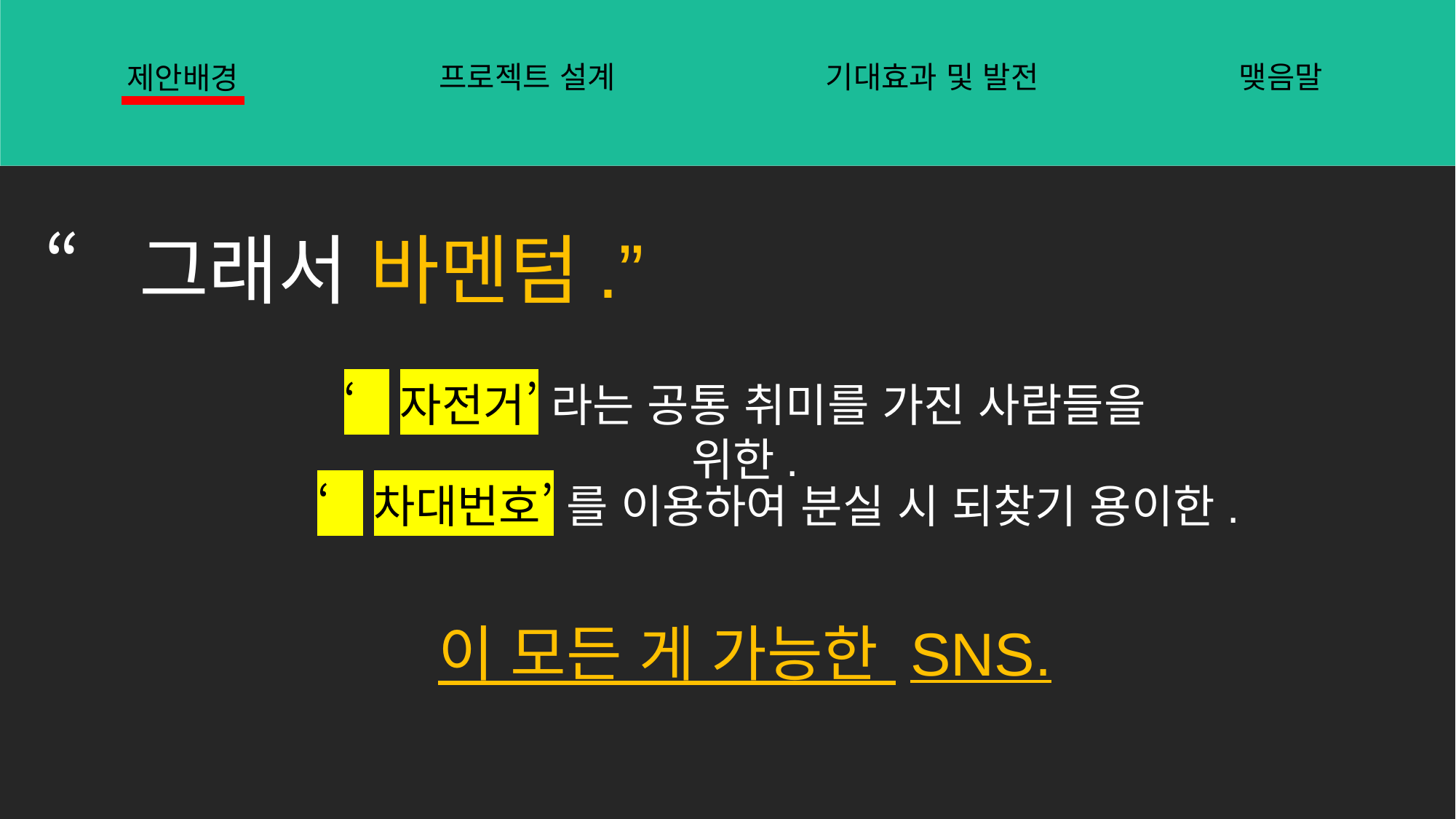

프로젝트 설계
기대효과 및 발전
맺음말
제안배경

“그래서 바멘텀.”
‘자전거’ 라는 공통 취미를 가진 사람들을 위한.
‘차대번호’ 를 이용하여 분실 시 되찾기 용이한.
이 모든 게 가능한 SNS.